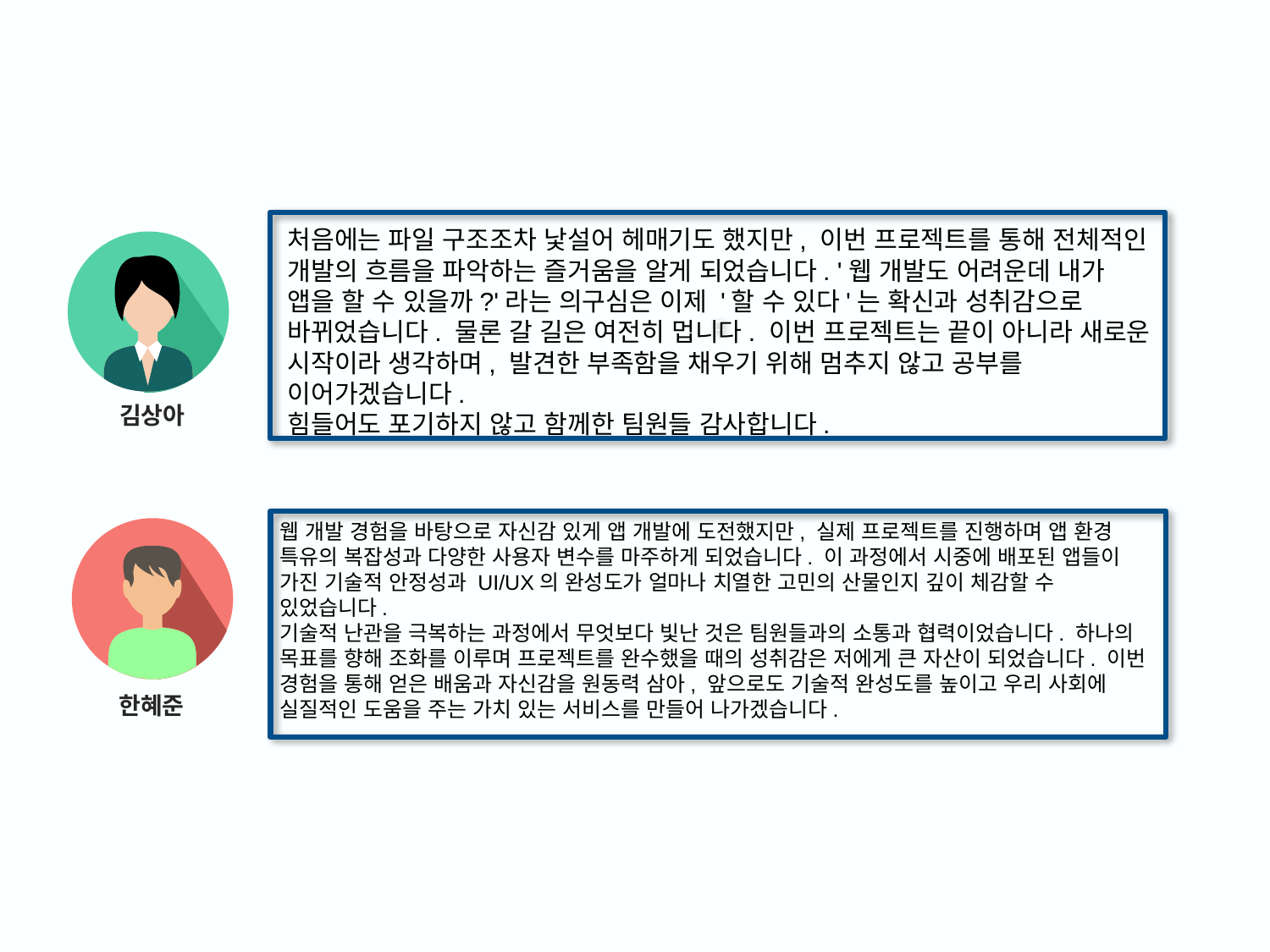

ㅍ
처음에는 파일 구조조차 낯설어 헤매기도 했지만, 이번 프로젝트를 통해 전체적인 개발의 흐름을 파악하는 즐거움을 알게 되었습니다. '웹 개발도 어려운데 내가 앱을 할 수 있을까?'라는 의구심은 이제 '할 수 있다'는 확신과 성취감으로 바뀌었습니다. 물론 갈 길은 여전히 멉니다. 이번 프로젝트는 끝이 아니라 새로운 시작이라 생각하며, 발견한 부족함을 채우기 위해 멈추지 않고 공부를 이어가겠습니다.
힘들어도 포기하지 않고 함께한 팀원들 감사합니다.

김상아

웹 개발 경험을 바탕으로 자신감 있게 앱 개발에 도전했지만, 실제 프로젝트를 진행하며 앱 환경 특유의 복잡성과 다양한 사용자 변수를 마주하게 되었습니다. 이 과정에서 시중에 배포된 앱들이 가진 기술적 안정성과 UI/UX의 완성도가 얼마나 치열한 고민의 산물인지 깊이 체감할 수 있었습니다.
기술적 난관을 극복하는 과정에서 무엇보다 빛난 것은 팀원들과의 소통과 협력이었습니다. 하나의 목표를 향해 조화를 이루며 프로젝트를 완수했을 때의 성취감은 저에게 큰 자산이 되었습니다. 이번 경험을 통해 얻은 배움과 자신감을 원동력 삼아, 앞으로도 기술적 완성도를 높이고 우리 사회에 실질적인 도움을 주는 가치 있는 서비스를 만들어 나가겠습니다.

한혜준